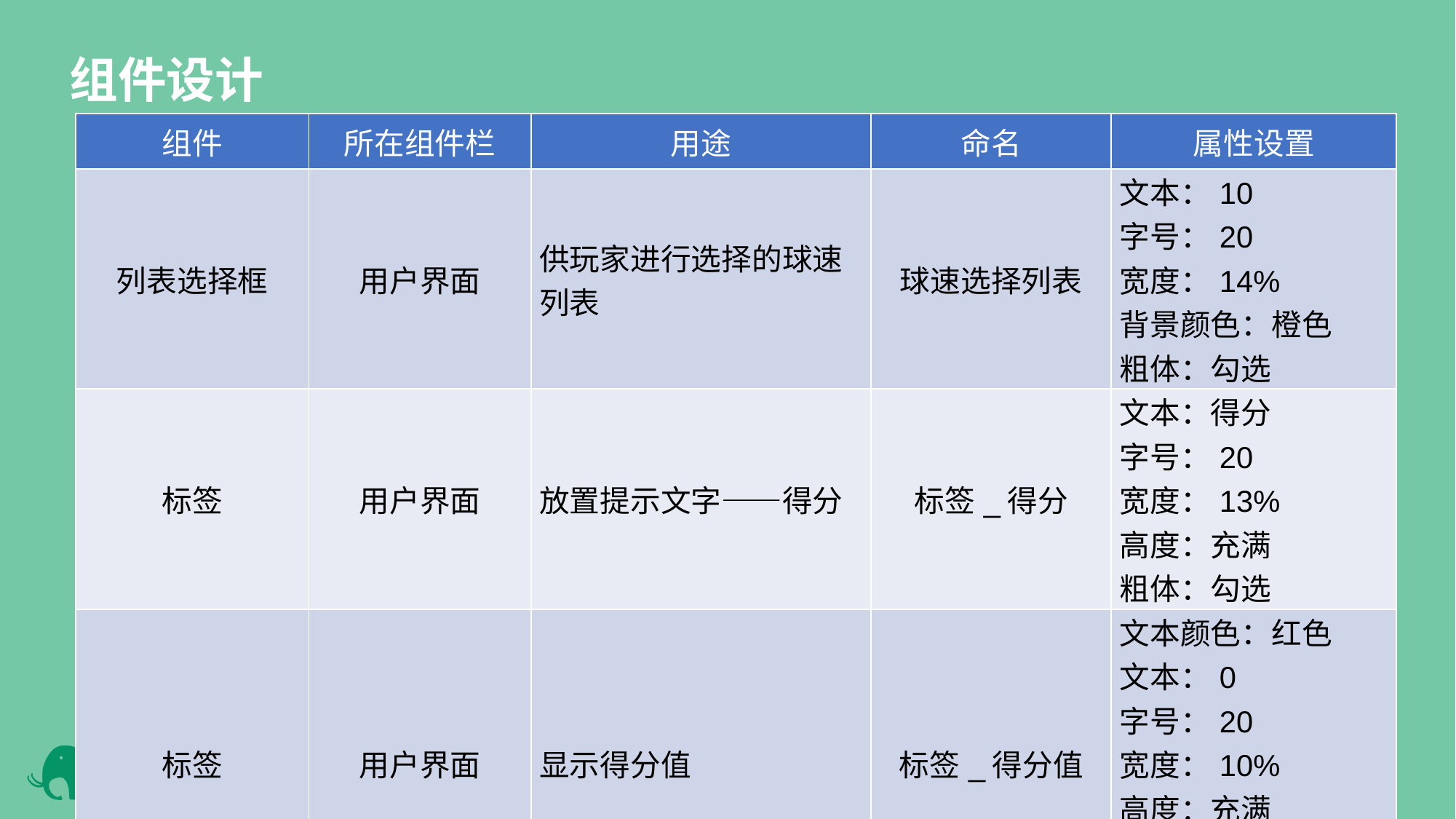

组件设计

| 组件 | 所在组件栏 | 用途 | 命名 | 属性设置 |
| --- | --- | --- | --- | --- |
| 列表选择框 | 用户界面 | 供玩家进行选择的球速列表 | 球速选择列表 | 文本：10 字号：20 宽度：14% 背景颜色：橙色 粗体：勾选 |
| 标签 | 用户界面 | 放置提示文字——得分 | 标签\_得分 | 文本：得分 字号：20 宽度：13% 高度：充满 粗体：勾选 |
| 标签 | 用户界面 | 显示得分值 | 标签\_得分值 | 文本颜色：红色 文本：0 字号：20 宽度：10% 高度：充满 背景颜色：绿色 粗体：勾选” |